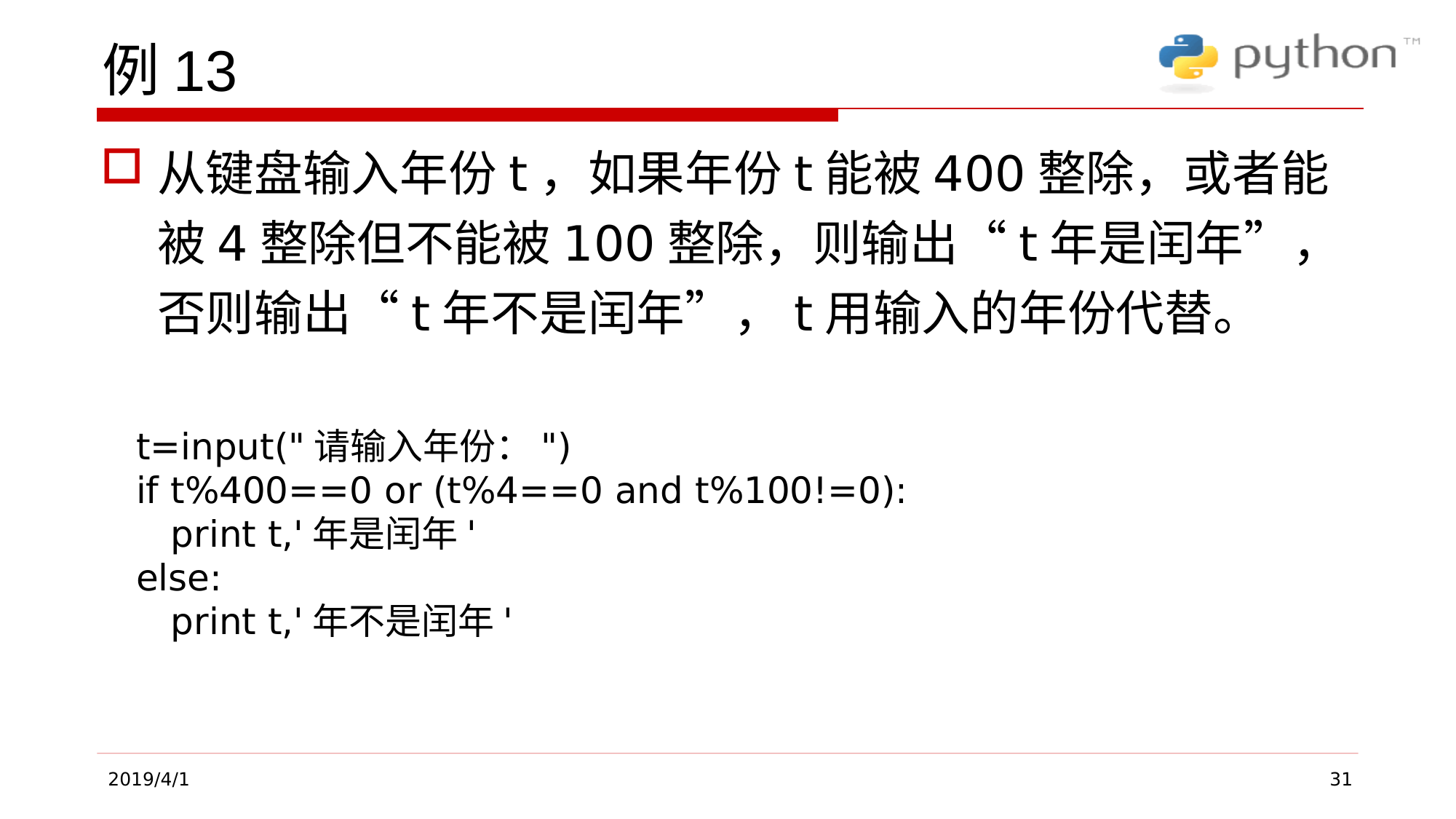

# 例13
从键盘输入年份t，如果年份t能被400整除，或者能被4整除但不能被100整除，则输出“t年是闰年”，否则输出“t年不是闰年”，t用输入的年份代替。
t=input("请输入年份：")
if t%400==0 or (t%4==0 and t%100!=0):
   print t,'年是闰年'
else:
   print t,'年不是闰年'
31
2019/4/1